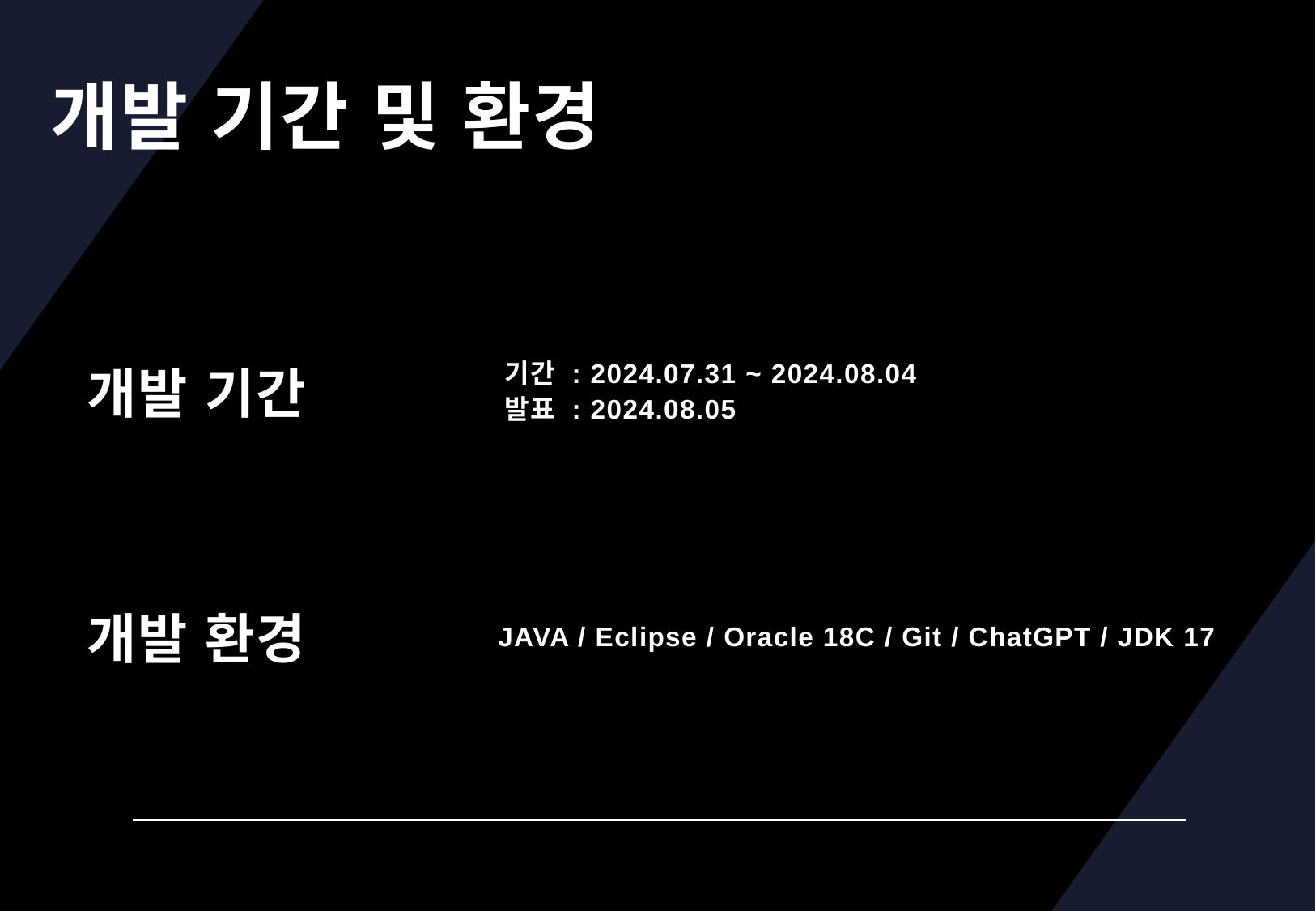

# 개발 기간 및 환경
개발 기간
기간 : 2024.07.31 ~ 2024.08.04
발표 : 2024.08.05
개발 환경
JAVA / Eclipse / Oracle 18C / Git / ChatGPT / JDK 17